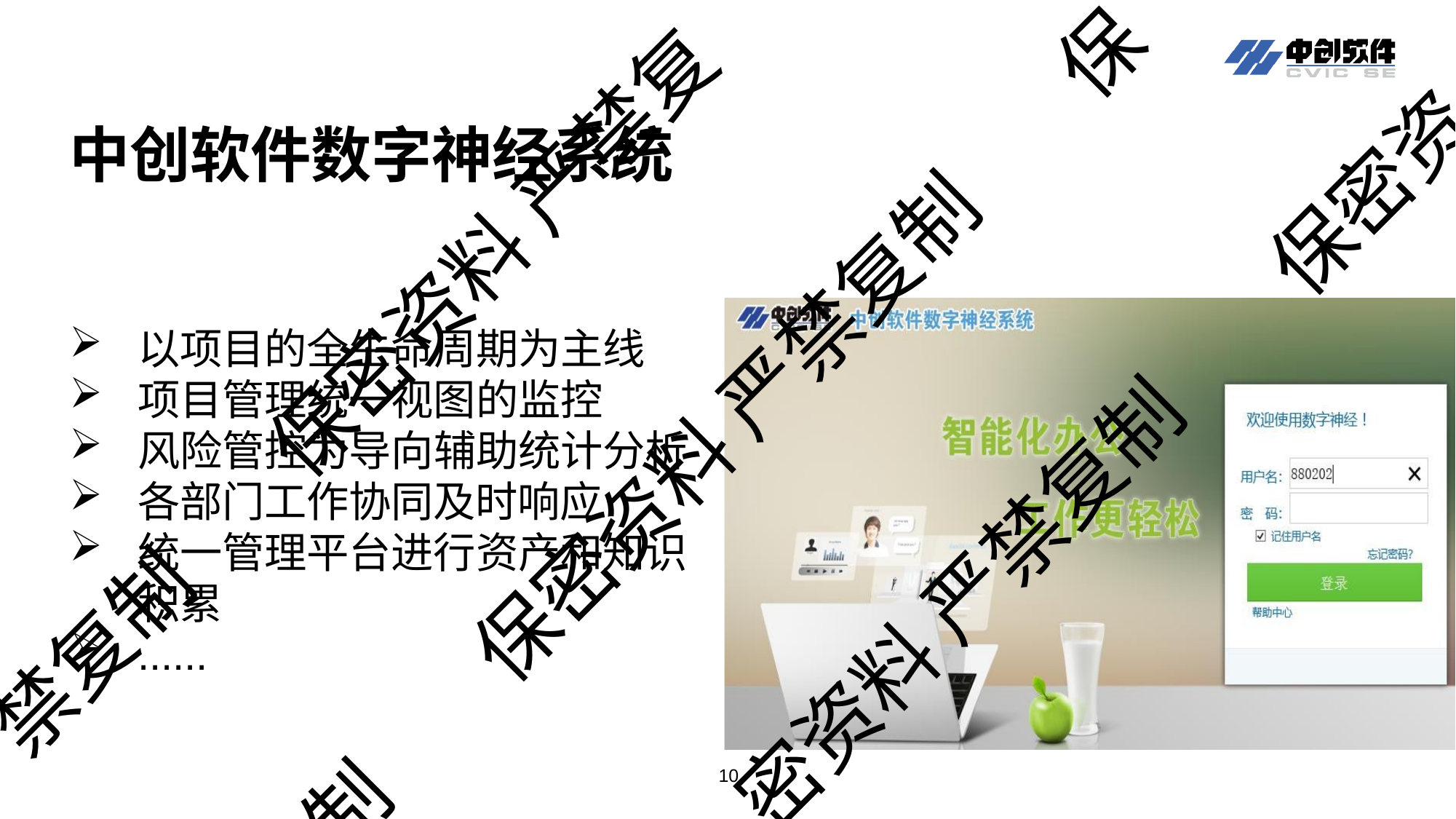

保
# 中创软件数字神经系统
保密资
保密资料 严禁复

以项目的全生命周期为主线
项目管理统一视图的监控
风险管控为导向辅助统计分析
各部门工作协同及时响应
统一管理平台进行资产和知识 积累
......
保密资料 严禁复制
密资料 严禁复制
禁复制
制
10